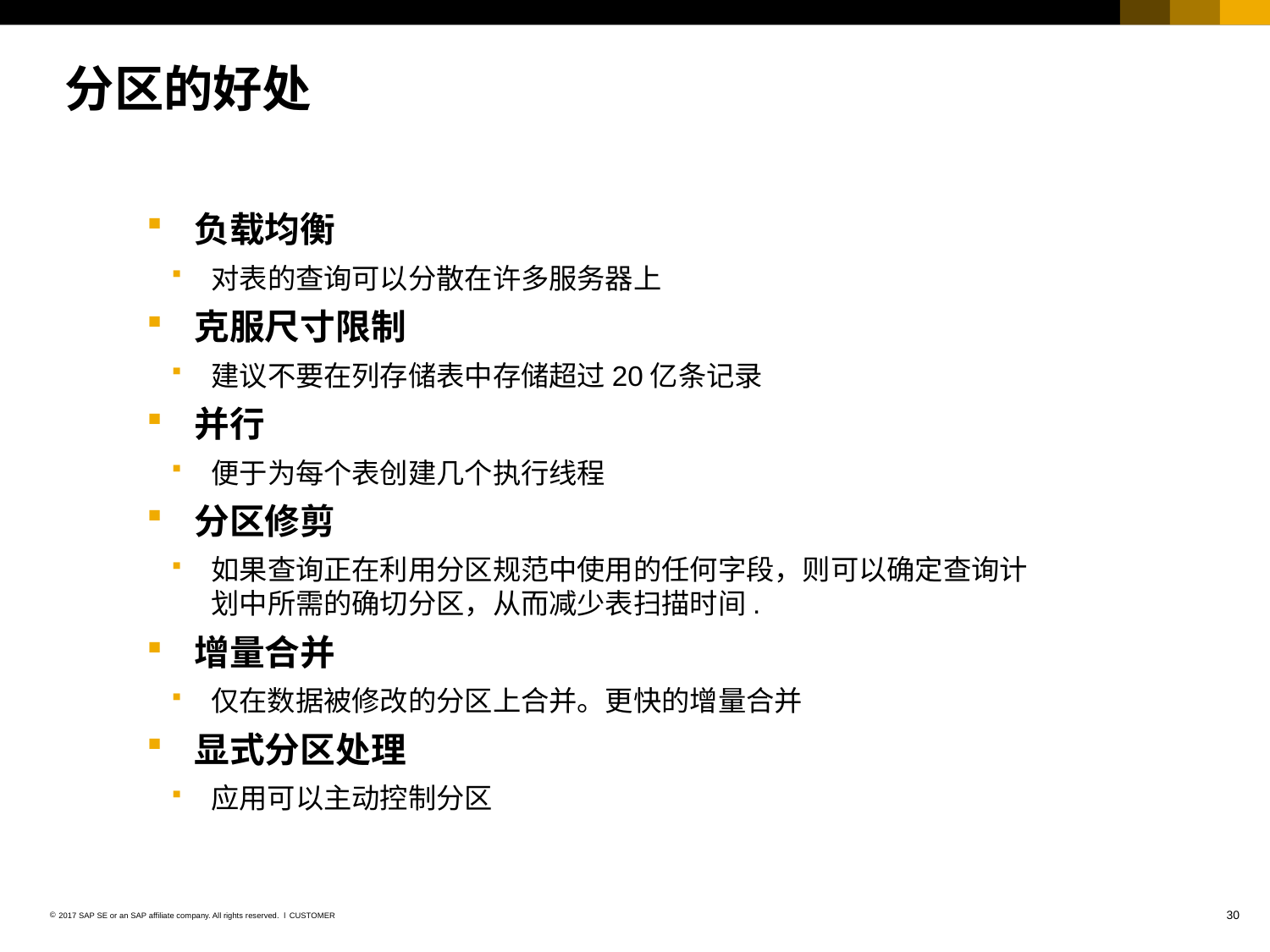

# 分区的好处
负载均衡
对表的查询可以分散在许多服务器上
克服尺寸限制
建议不要在列存储表中存储超过20亿条记录
并行
便于为每个表创建几个执行线程
分区修剪
如果查询正在利用分区规范中使用的任何字段，则可以确定查询计划中所需的确切分区，从而减少表扫描时间.
增量合并
仅在数据被修改的分区上合并。更快的增量合并
显式分区处理
应用可以主动控制分区